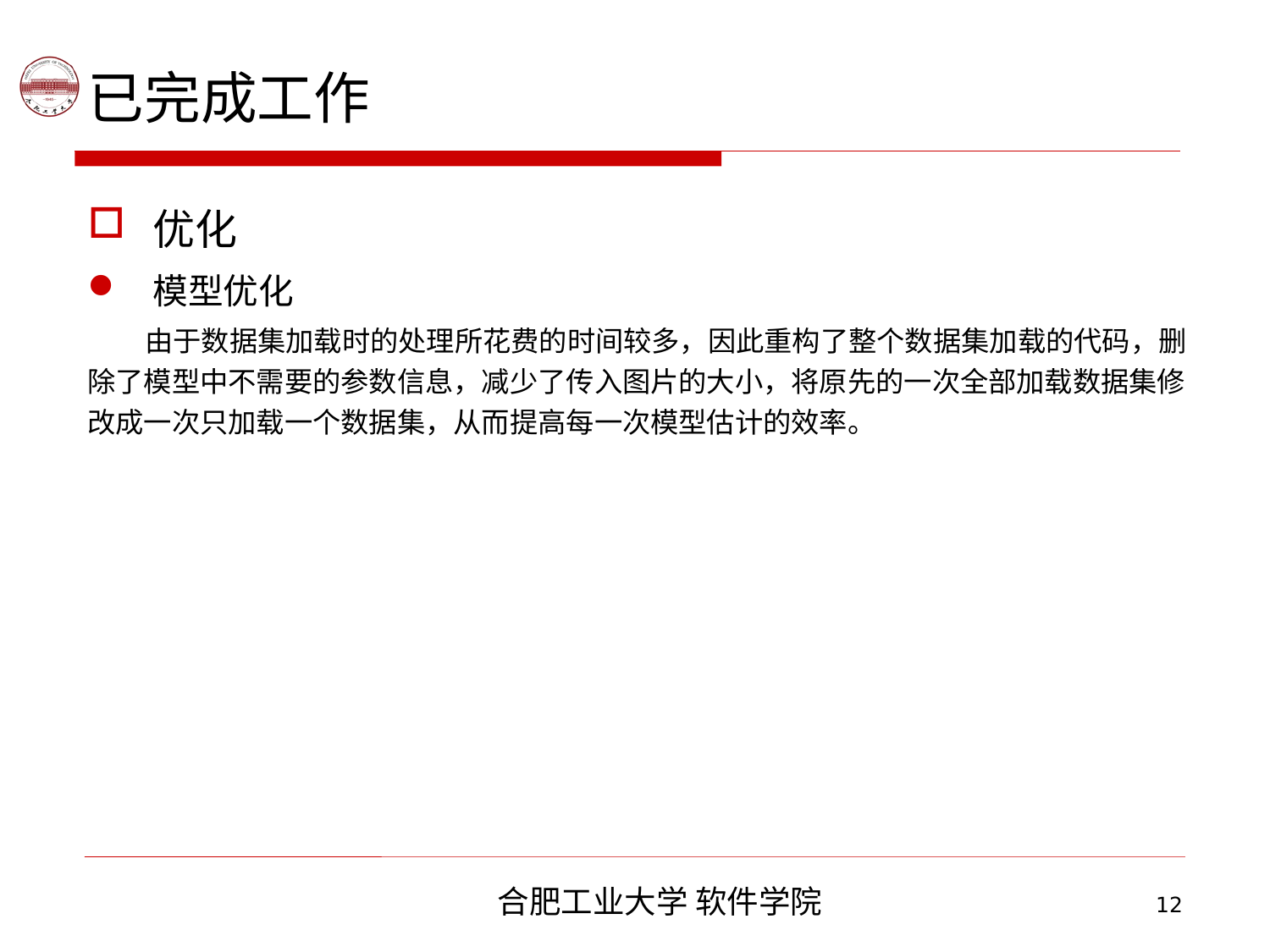

已完成工作
优化
模型优化
        由于数据集加载时的处理所花费的时间较多，因此重构了整个数据集加载的代码，删除了模型中不需要的参数信息，减少了传入图片的大小，将原先的一次全部加载数据集修改成一次只加载一个数据集，从而提高每一次模型估计的效率。